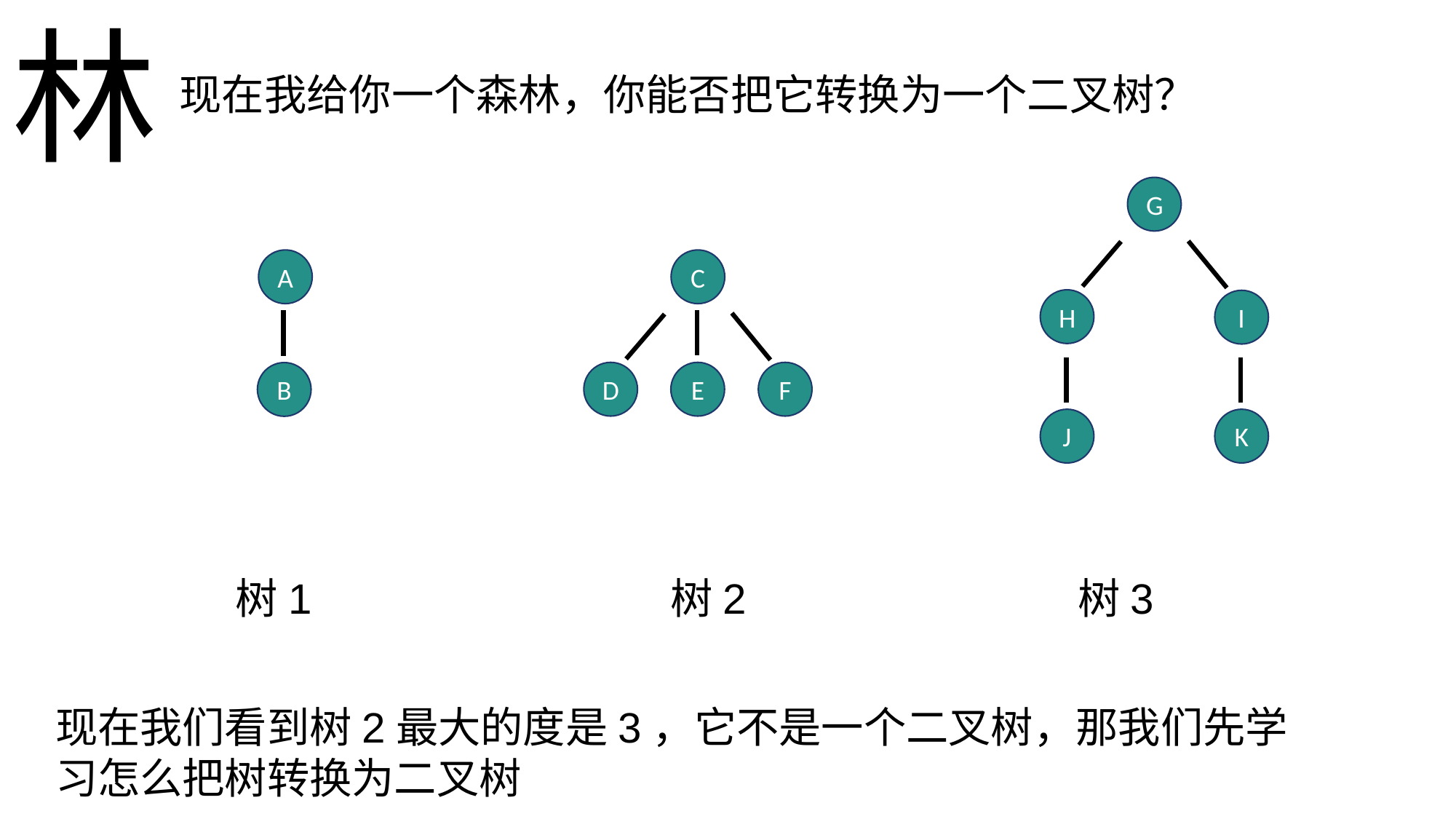

林
现在我给你一个森林，你能否把它转换为一个二叉树？
G
A
C
H
I
E
D
F
B
J
K
树1
树2
树3
现在我们看到树2最大的度是3，它不是一个二叉树，那我们先学习怎么把树转换为二叉树